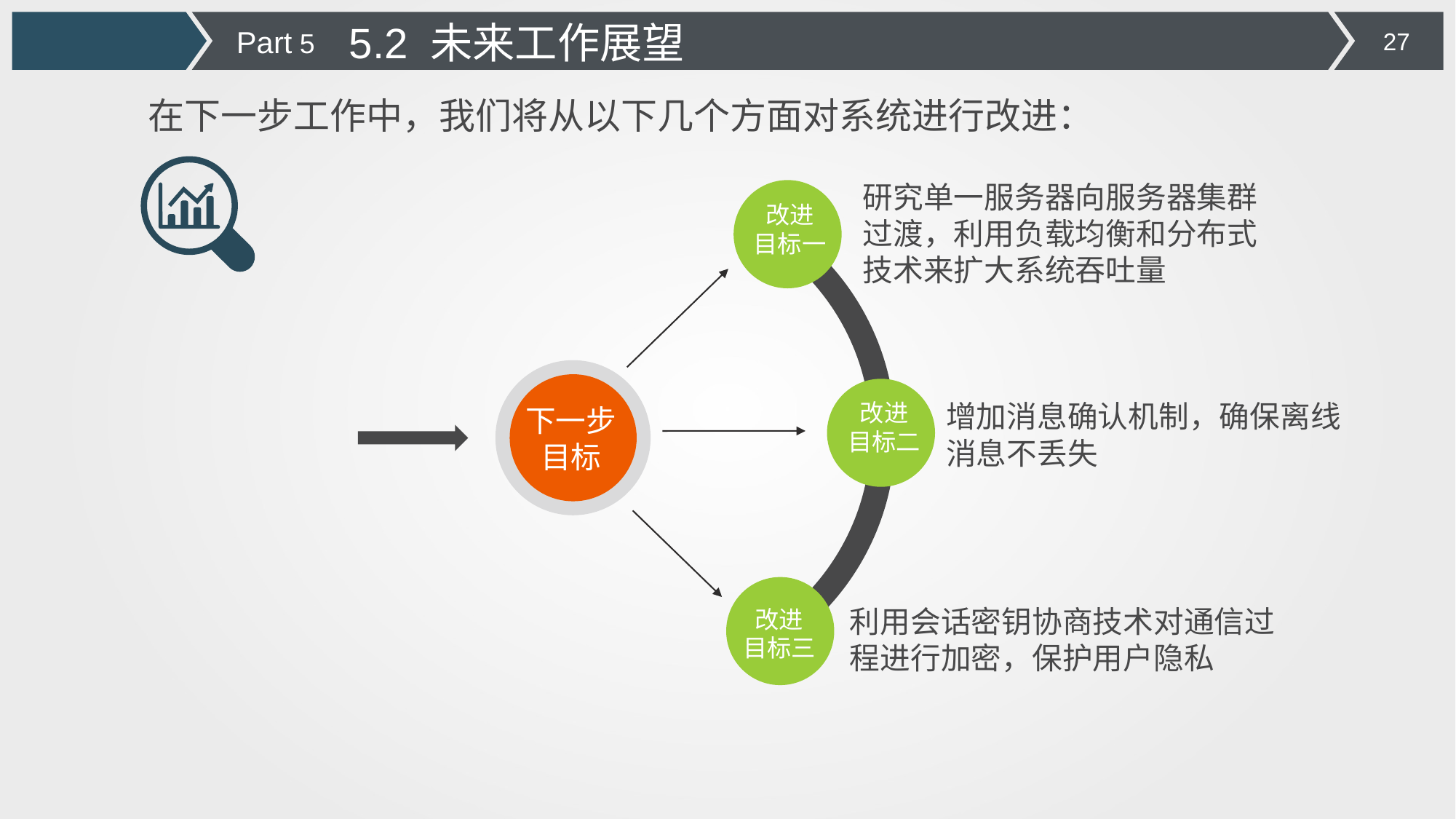

5.2 未来工作展望
Part 5
在下一步工作中，我们将从以下几个方面对系统进行改进：

研究单一服务器向服务器集群过渡，利用负载均衡和分布式技术来扩大系统吞吐量

改进
目标一

改进
目标二
增加消息确认机制，确保离线消息不丢失
下一步目标

利用会话密钥协商技术对通信过程进行加密，保护用户隐私
改进
目标三